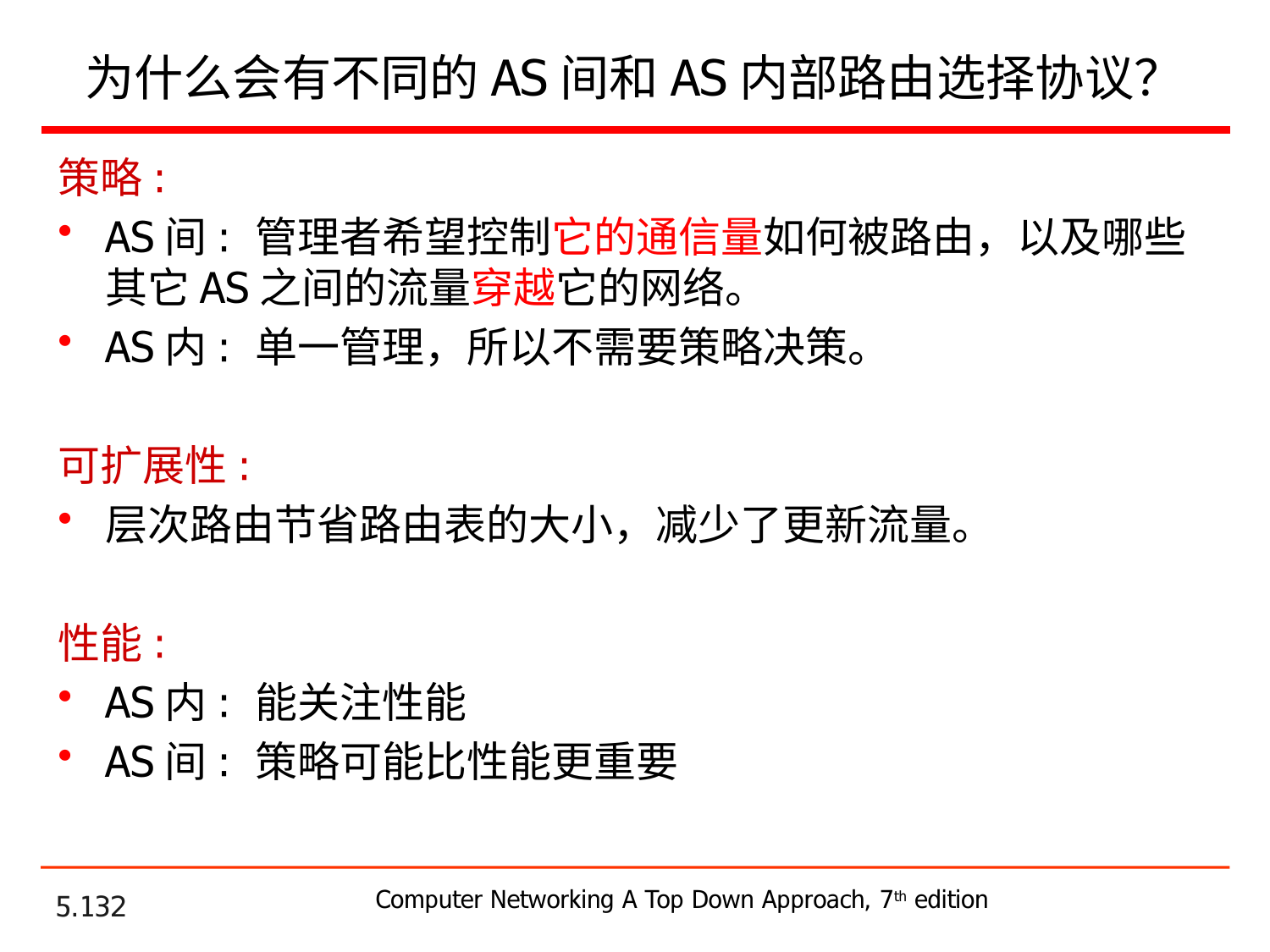

# 为什么会有不同的AS间和AS内部路由选择协议？
策略:
AS间: 管理者希望控制它的通信量如何被路由，以及哪些其它AS之间的流量穿越它的网络。
AS内: 单一管理，所以不需要策略决策。

可扩展性:
层次路由节省路由表的大小，减少了更新流量。

性能:
AS内: 能关注性能
AS间: 策略可能比性能更重要